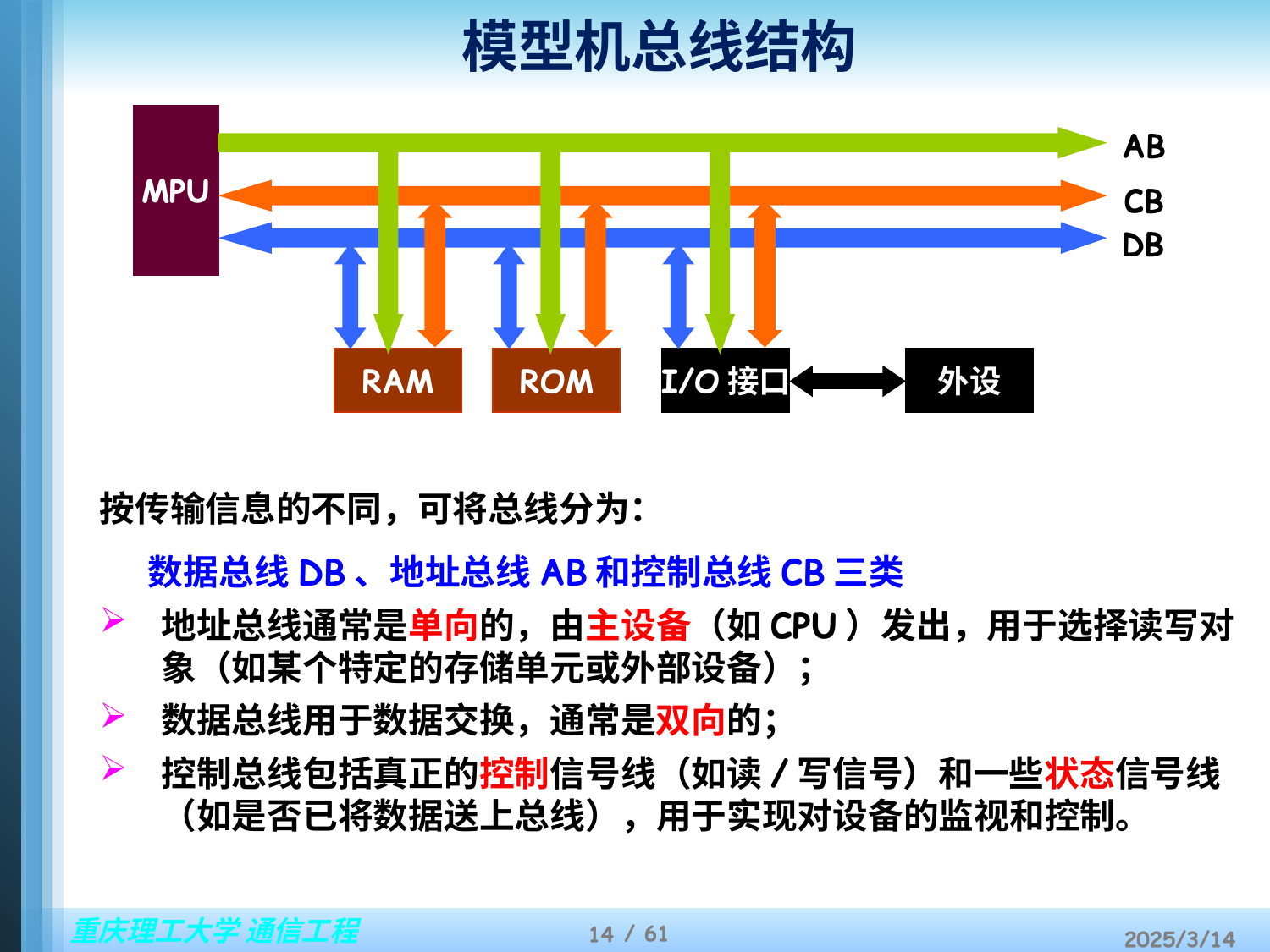

# 模型机总线结构
MPU
AB

CB

DB

RAM
ROM
I/O接口
外设

按传输信息的不同，可将总线分为：
     数据总线DB、地址总线AB和控制总线CB三类
地址总线通常是单向的，由主设备（如CPU）发出，用于选择读写对象（如某个特定的存储单元或外部设备）；
数据总线用于数据交换，通常是双向的；
控制总线包括真正的控制信号线（如读/写信号）和一些状态信号线（如是否已将数据送上总线），用于实现对设备的监视和控制。

14
/ 61
2025/3/14 Friday